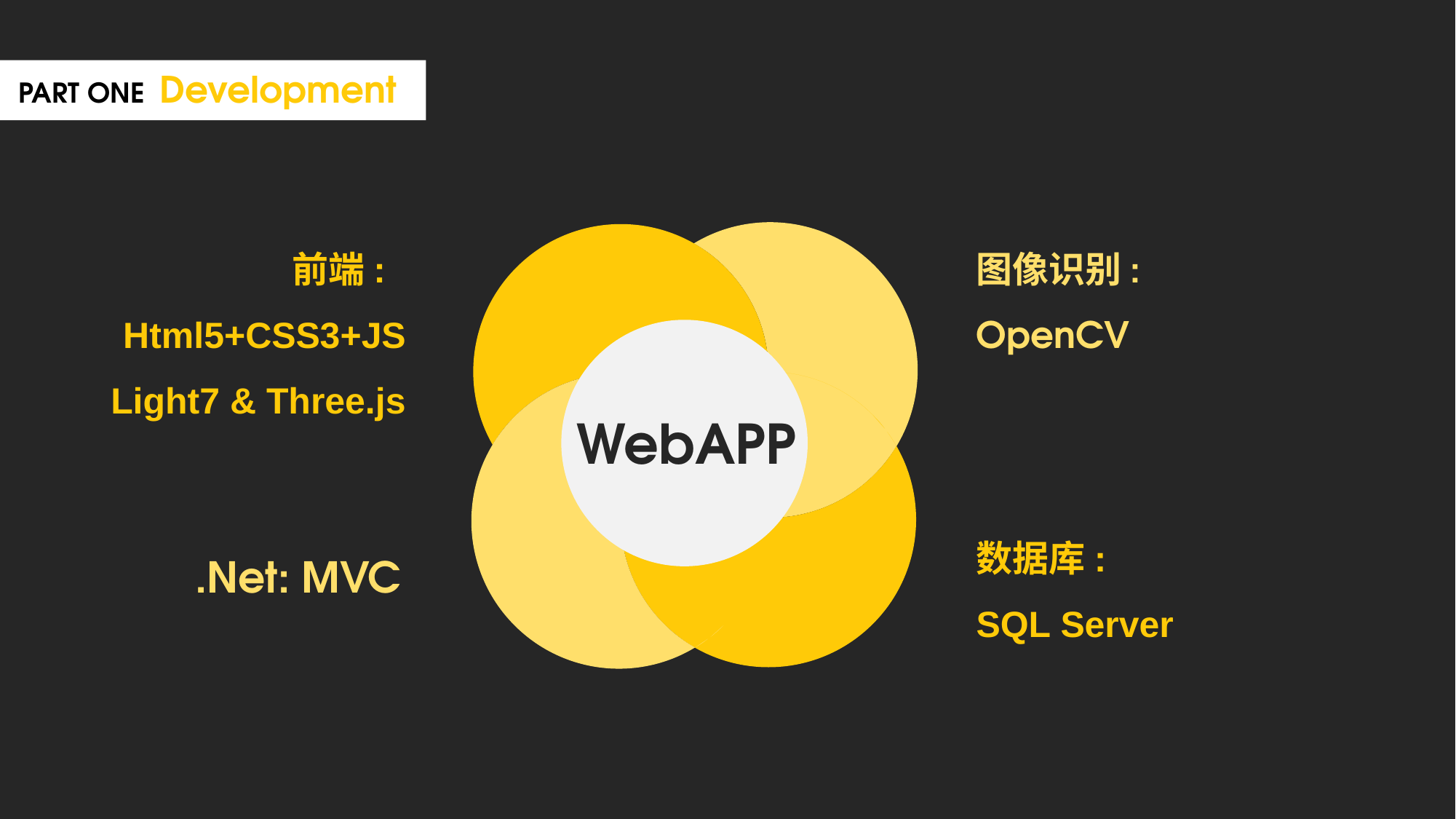

PART ONE  Development

前端:
Html5+CSS3+JS
Light7 & Three.js
图像识别:
OpenCV

WebAPP
WebAPP
数据库:
SQL Server
.Net: MVC